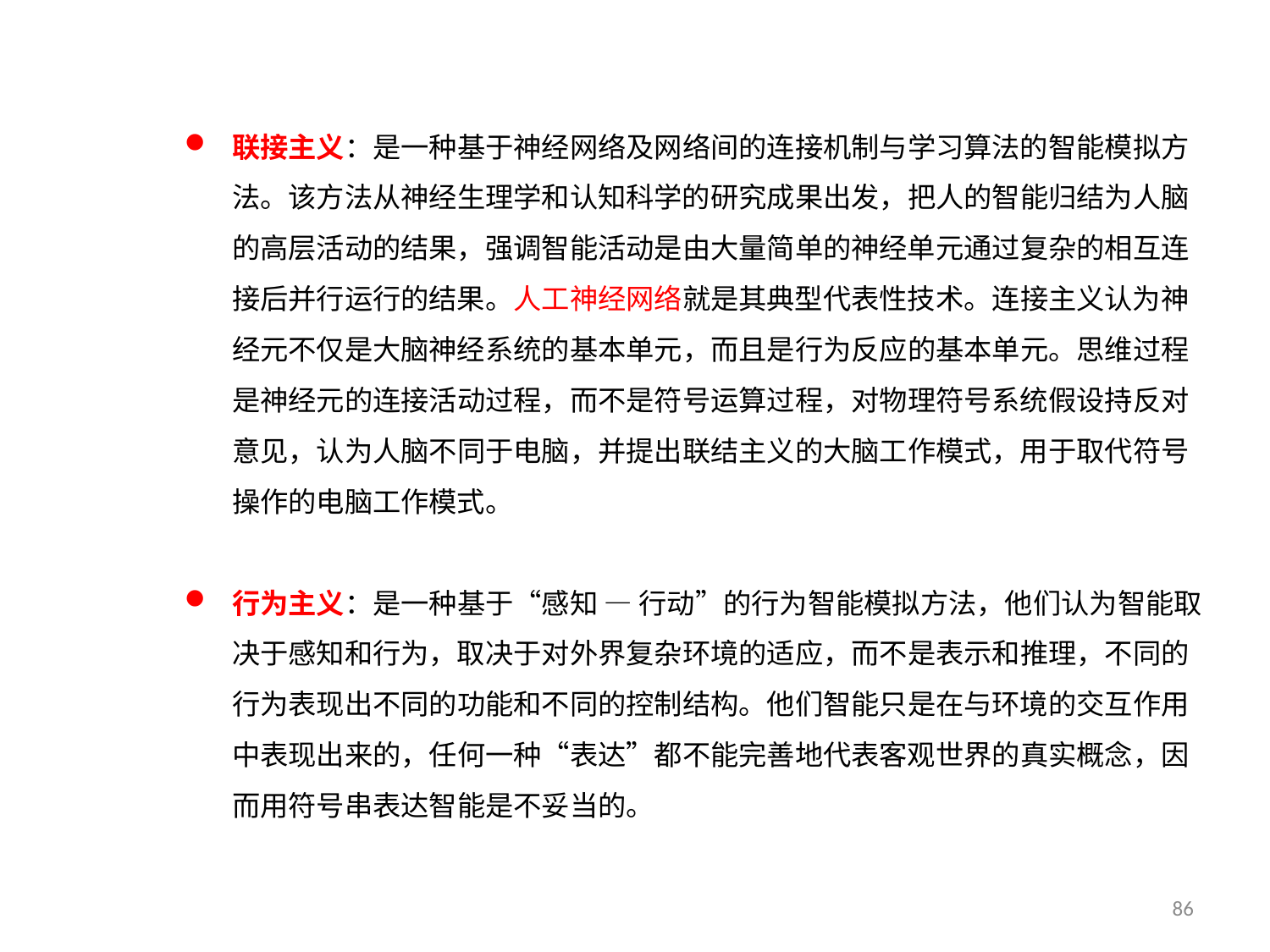

联接主义：是一种基于神经网络及网络间的连接机制与学习算法的智能模拟方法。该方法从神经生理学和认知科学的研究成果出发，把人的智能归结为人脑的高层活动的结果，强调智能活动是由大量简单的神经单元通过复杂的相互连接后并行运行的结果。人工神经网络就是其典型代表性技术。连接主义认为神经元不仅是大脑神经系统的基本单元，而且是行为反应的基本单元。思维过程是神经元的连接活动过程，而不是符号运算过程，对物理符号系统假设持反对意见，认为人脑不同于电脑，并提出联结主义的大脑工作模式，用于取代符号操作的电脑工作模式。

行为主义：是一种基于“感知 — 行动”的行为智能模拟方法，他们认为智能取决于感知和行为，取决于对外界复杂环境的适应，而不是表示和推理，不同的行为表现出不同的功能和不同的控制结构。他们智能只是在与环境的交互作用中表现出来的，任何一种“表达”都不能完善地代表客观世界的真实概念，因而用符号串表达智能是不妥当的。
86